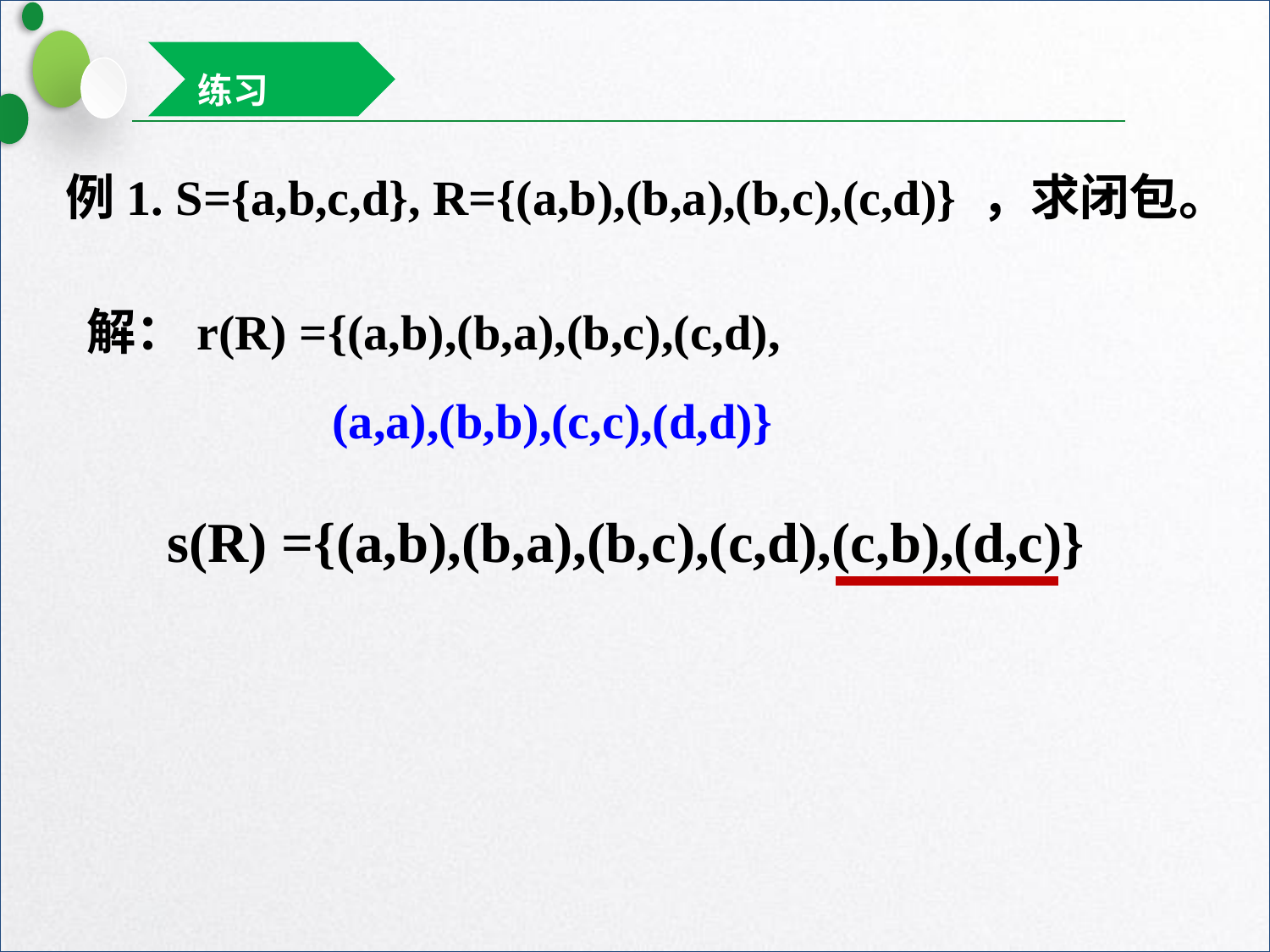

练习
例1. S={a,b,c,d}, R={(a,b),(b,a),(b,c),(c,d)} ，求闭包。
解：r(R) ={(a,b),(b,a),(b,c),(c,d),
                    (a,a),(b,b),(c,c),(d,d)}
s(R) ={(a,b),(b,a),(b,c),(c,d),(c,b),(d,c)}